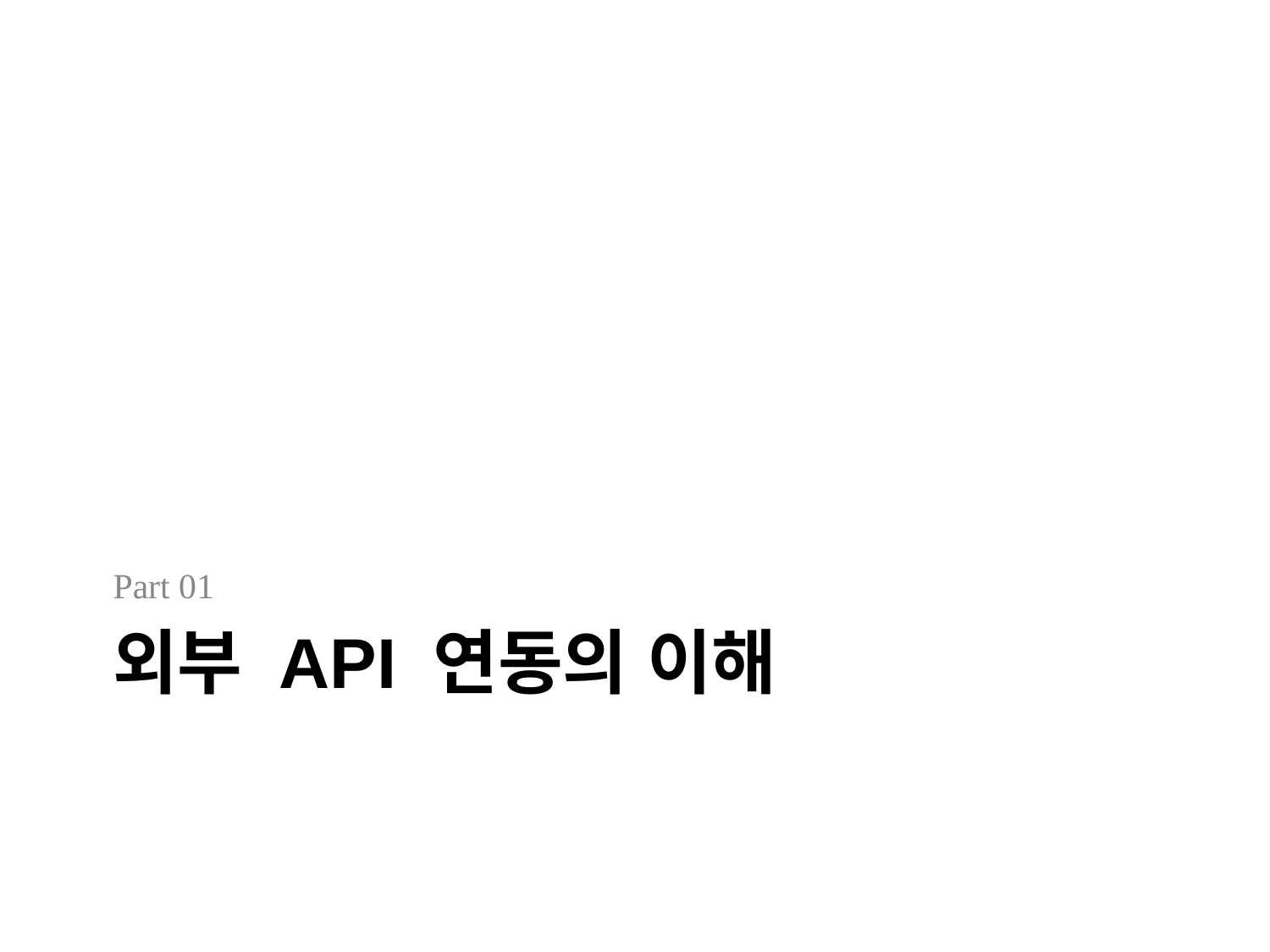

Part 01
# 외부 API 연동의 이해